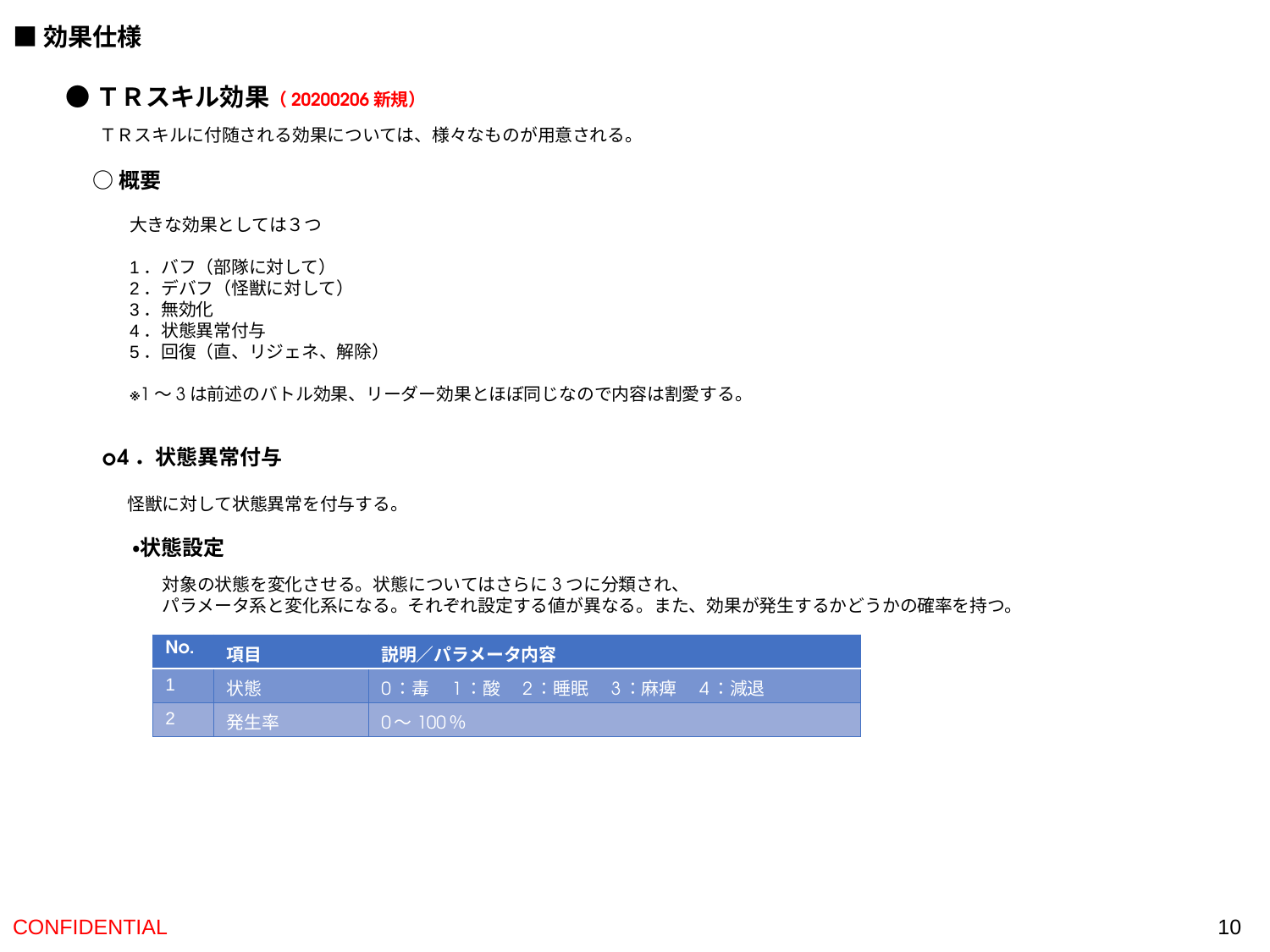

■効果仕様
●ＴＲスキル効果（20200206新規）
ＴＲスキルに付随される効果については、様々なものが用意される。
○概要
大きな効果としては３つ

1．バフ（部隊に対して）
2．デバフ（怪獣に対して）
3．無効化
4．状態異常付与
5．回復（直、リジェネ、解除）

※1～3は前述のバトル効果、リーダー効果とほぼ同じなので内容は割愛する。
○4．状態異常付与
怪獣に対して状態異常を付与する。
・状態設定
対象の状態を変化させる。状態についてはさらに3つに分類され、
パラメータ系と変化系になる。それぞれ設定する値が異なる。また、効果が発生するかどうかの確率を持つ。
| No. | 項目 | 説明／パラメータ内容 |
| --- | --- | --- |
| 1 | 状態 | 0：毒　1：酸　2：睡眠　3：麻痺　4：減退 |
| 2 | 発生率 | 0～100％ |
10
CONFIDENTIAL